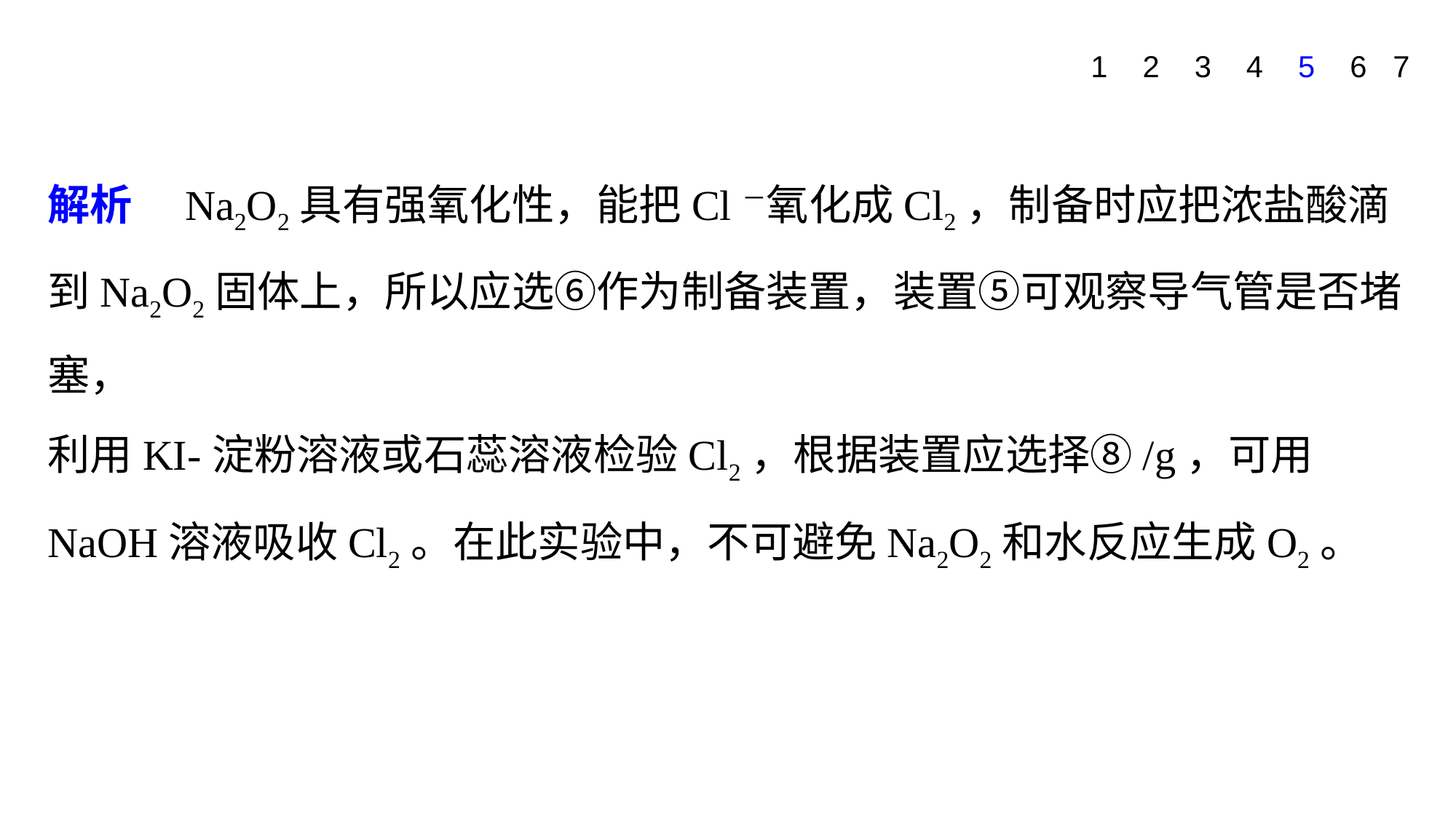

1
2
3
4
5
6
7
解析　Na2O2具有强氧化性，能把Cl－氧化成Cl2，制备时应把浓盐酸滴到Na2O2固体上，所以应选⑥作为制备装置，装置⑤可观察导气管是否堵塞，
利用KI­-淀粉溶液或石蕊溶液检验Cl2，根据装置应选择⑧/g，可用NaOH溶液吸收Cl2。在此实验中，不可避免Na2O2和水反应生成O2。